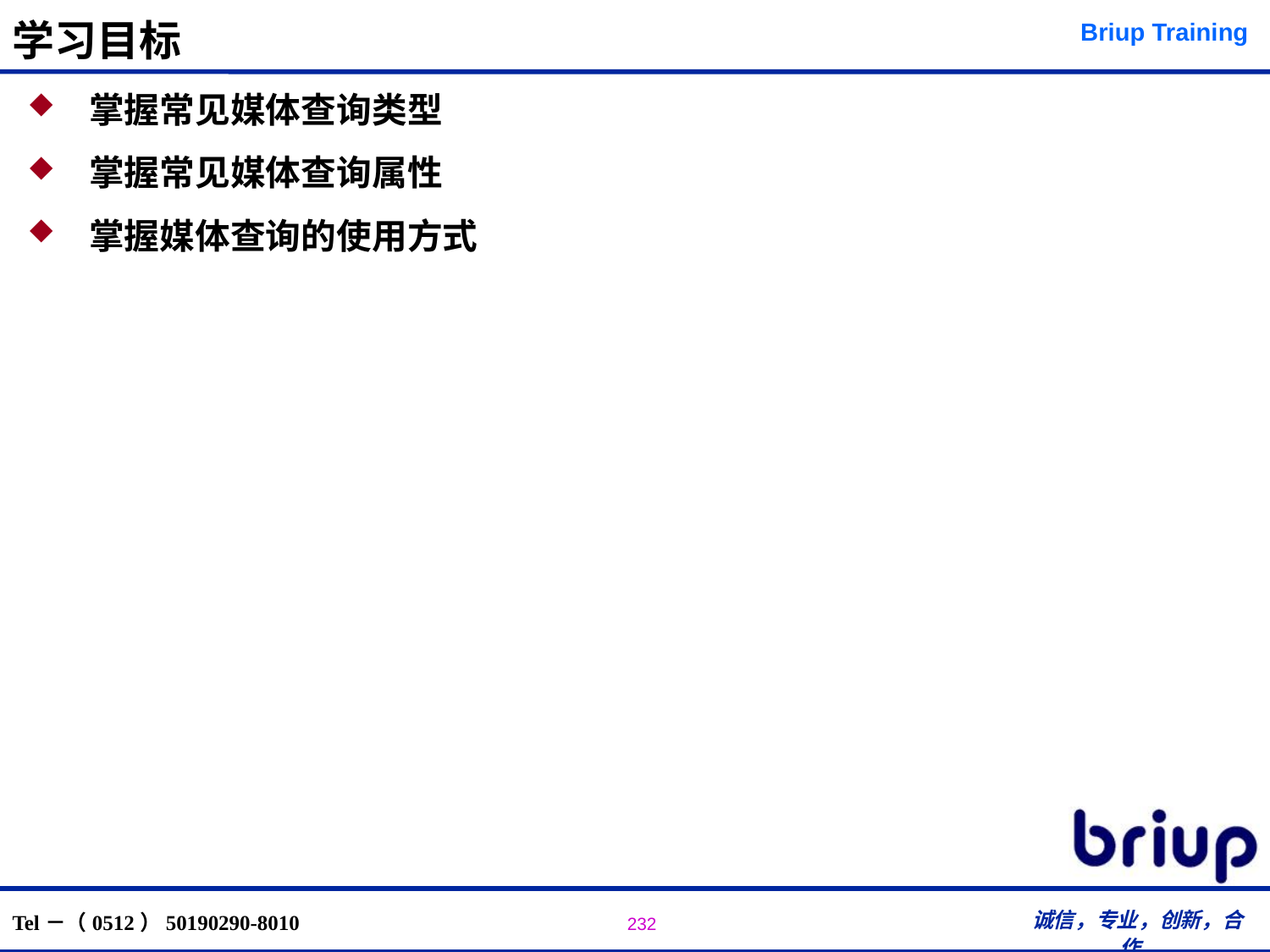

# 学习目标
 掌握常见媒体查询类型
 掌握常见媒体查询属性
 掌握媒体查询的使用方式